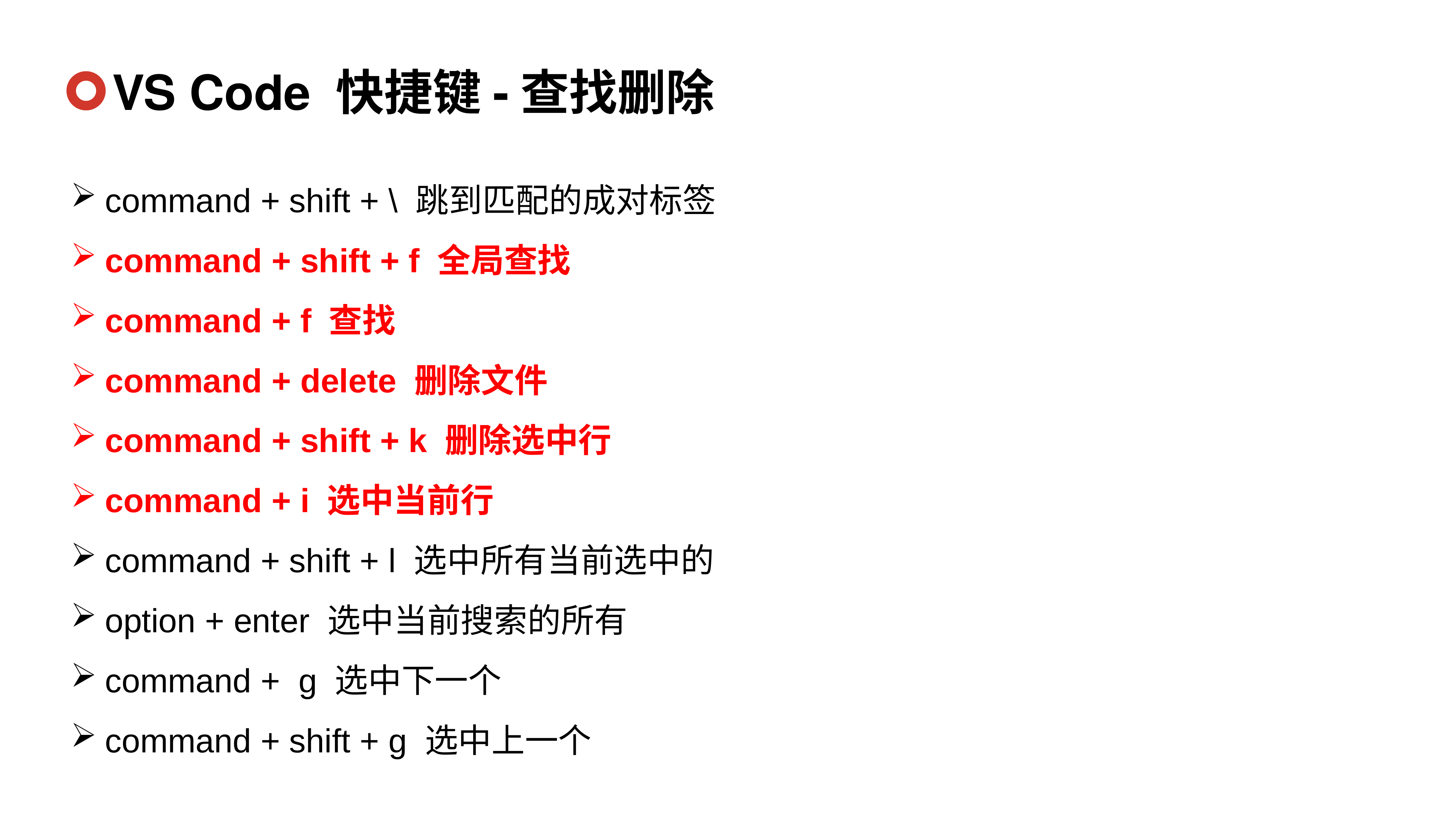

VS Code 快捷键-查找删除

command + shift + \ 跳到匹配的成对标签
command + shift + f 全局查找
command + f 查找
command + delete 删除文件
command + shift + k 删除选中行
command + i 选中当前行
command + shift + l 选中所有当前选中的
option + enter 选中当前搜索的所有
command +  g 选中下一个
command + shift + g 选中上一个